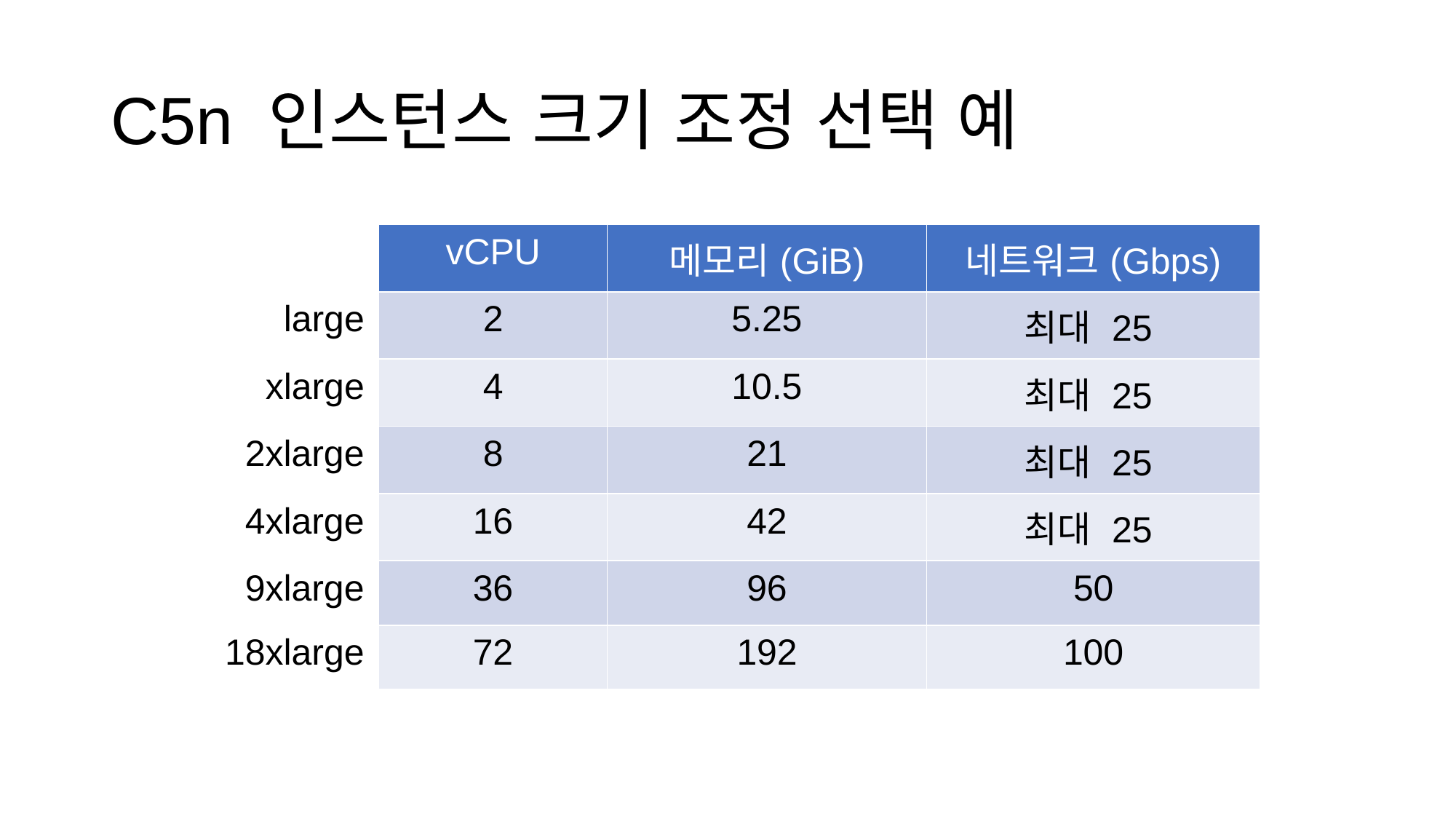

# C5n 인스턴스 크기 조정 선택 예
|  | vCPU | 메모리(GiB) | 네트워크(Gbps) |
| --- | --- | --- | --- |
| large | 2 | 5.25 | 최대 25 |
| xlarge | 4 | 10.5 | 최대 25 |
| 2xlarge | 8 | 21 | 최대 25 |
| 4xlarge | 16 | 42 | 최대 25 |
| 9xlarge | 36 | 96 | 50 |
| 18xlarge | 72 | 192 | 100 |